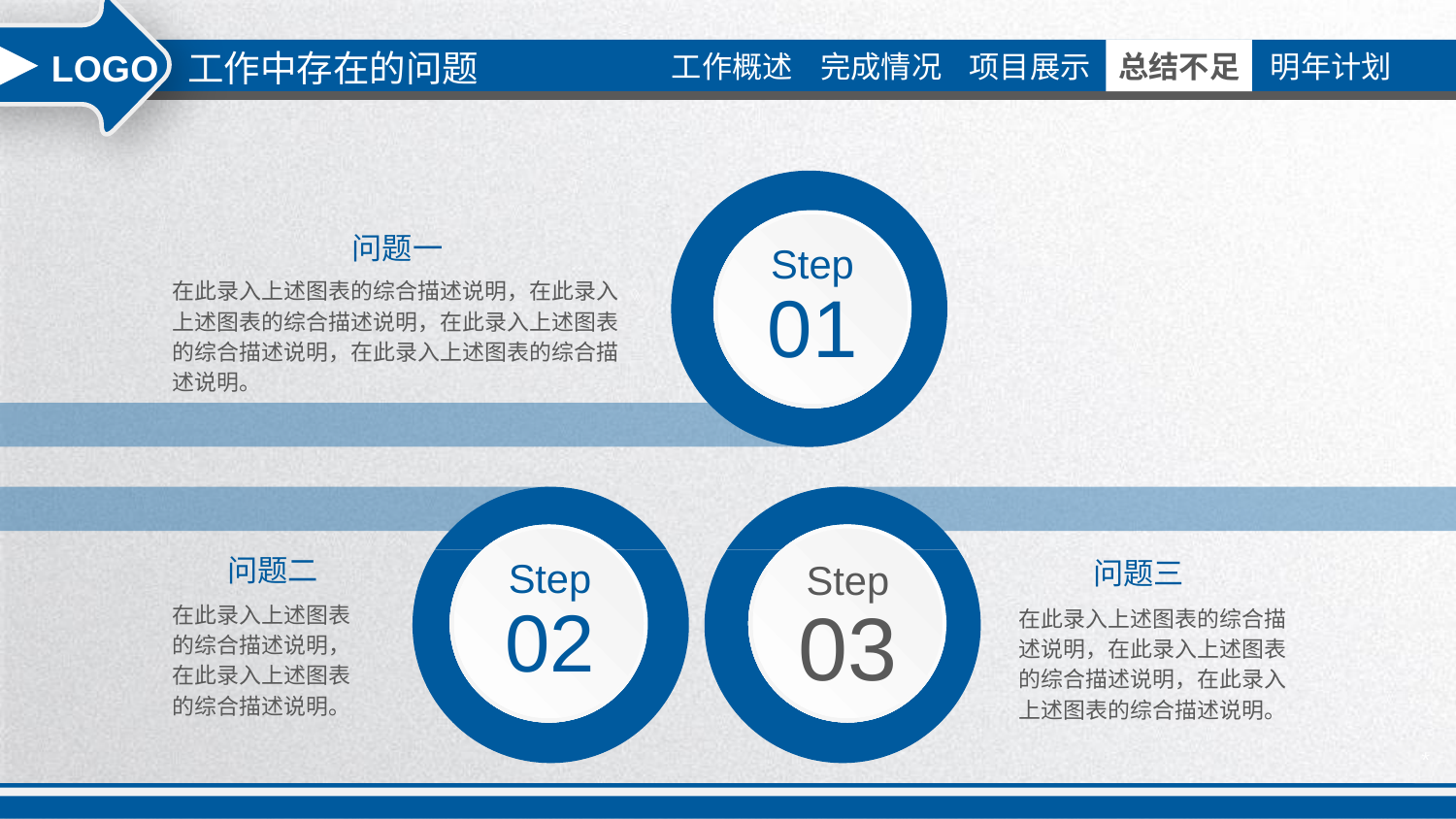

工作中存在的问题
LOGO

Step
01
问题一
在此录入上述图表的综合描述说明，在此录入上述图表的综合描述说明，在此录入上述图表的综合描述说明，在此录入上述图表的综合描述说明。

Step
03

Step
02
问题二
问题三
在此录入上述图表的综合描述说明，在此录入上述图表的综合描述说明。
在此录入上述图表的综合描述说明，在此录入上述图表的综合描述说明，在此录入上述图表的综合描述说明。

*
延时符